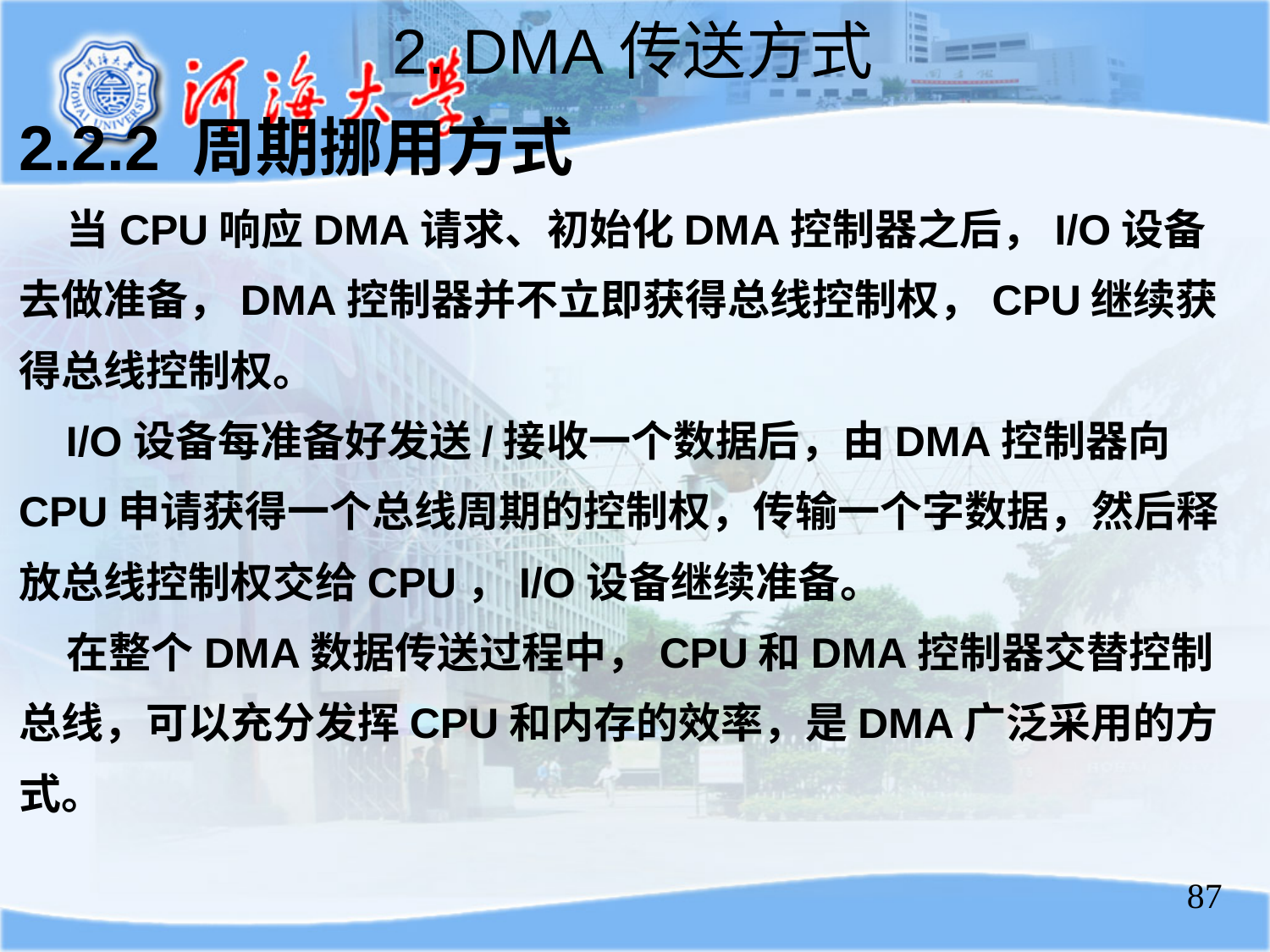

2. DMA传送方式
2.2.2 周期挪用方式
    当CPU响应DMA请求、初始化DMA控制器之后，I/O设备去做准备，DMA控制器并不立即获得总线控制权，CPU继续获得总线控制权。
    I/O设备每准备好发送/接收一个数据后，由DMA控制器向CPU申请获得一个总线周期的控制权，传输一个字数据，然后释放总线控制权交给CPU，I/O设备继续准备。
    在整个DMA数据传送过程中，CPU和DMA控制器交替控制总线，可以充分发挥CPU和内存的效率，是DMA广泛采用的方式。
87